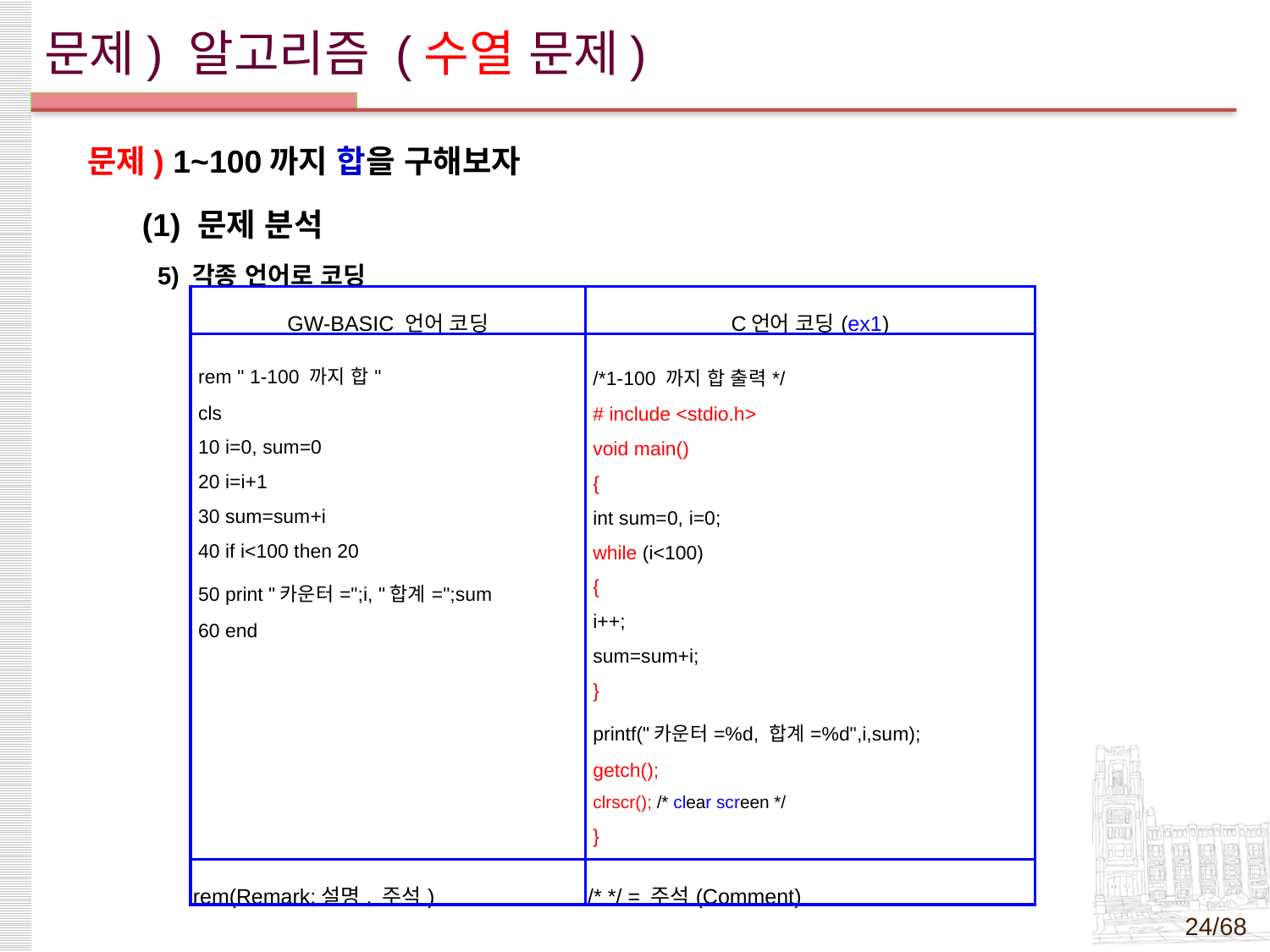

# 문제) 알고리즘 (수열 문제)
    문제) 1~100까지 합을 구해보자
           (1) 문제 분석
5) 각종 언어로 코딩
| GW-BASIC 언어 코딩 | C언어 코딩(ex1) |
| --- | --- |
| rem " 1-100 까지 합" cls 10 i=0, sum=0 20 i=i+1 30 sum=sum+i 40 if i<100 then 20 50 print "카운터=";i, "합계=";sum 60 end | /\*1-100 까지 합 출력\*/ # include <stdio.h> void main() { int sum=0, i=0; while (i<100) { i++; sum=sum+i; } printf("카운터=%d, 합계=%d",i,sum); getch(); clrscr(); /\* clear screen \*/ } |
| rem(Remark;설명, 주석) | /\* \*/ = 주석(Comment) |